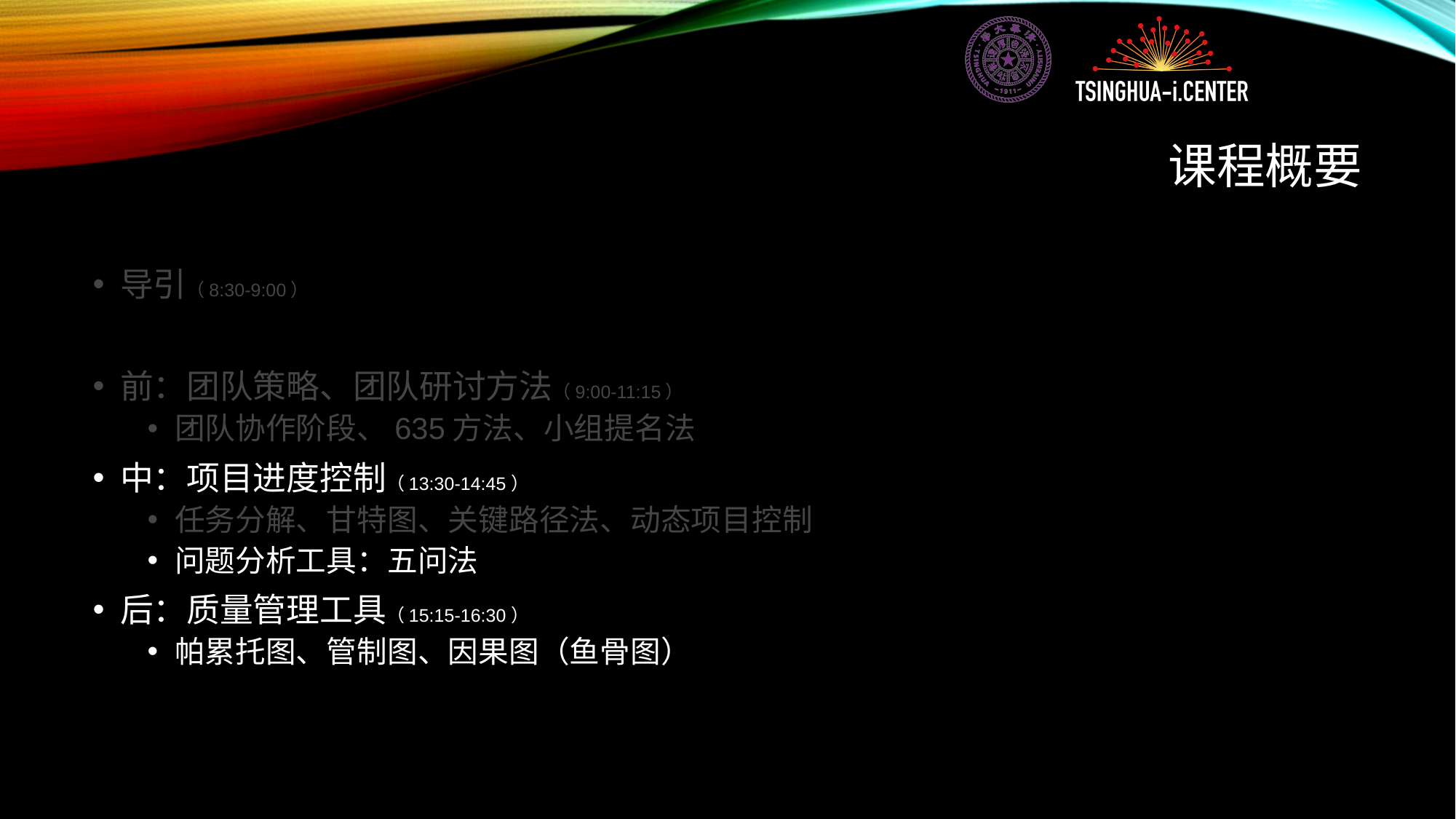

# 课程概要
导引（8:30-9:00）

前：团队策略、团队研讨方法（9:00-11:15）
团队协作阶段、635方法、小组提名法
中：项目进度控制（13:30-14:45）
任务分解、甘特图、关键路径法、动态项目控制
问题分析工具：五问法
后：质量管理工具（15:15-16:30）
帕累托图、管制图、因果图（鱼骨图）